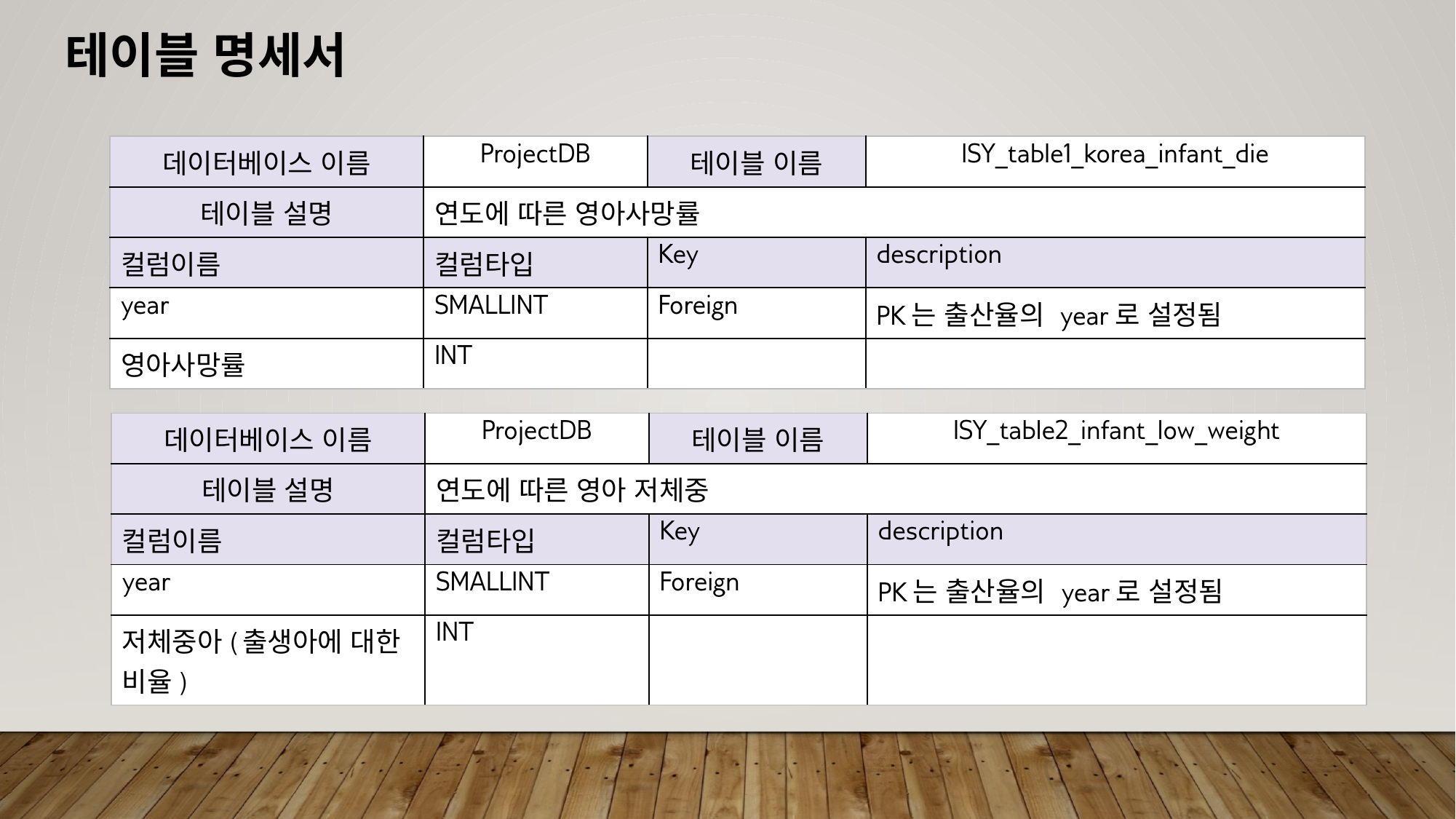

# 테이블 명세서
| 데이터베이스 이름 | ProjectDB | 테이블 이름 | ISY\_table1\_korea\_infant\_die |
| --- | --- | --- | --- |
| 테이블 설명 | 연도에 따른 영아사망률 |  |  |
| 컬럼이름 | 컬럼타입 | Key | description |
| year | SMALLINT | Foreign | PK는 출산율의 year로 설정됨 |
| 영아사망률 | INT |  |  |
| 데이터베이스 이름 | ProjectDB | 테이블 이름 | ISY\_table2\_infant\_low\_weight |
| --- | --- | --- | --- |
| 테이블 설명 | 연도에 따른 영아 저체중 |  |  |
| 컬럼이름 | 컬럼타입 | Key | description |
| year | SMALLINT | Foreign | PK는 출산율의 year로 설정됨 |
| 저체중아(출생아에 대한 비율) | INT |  |  |